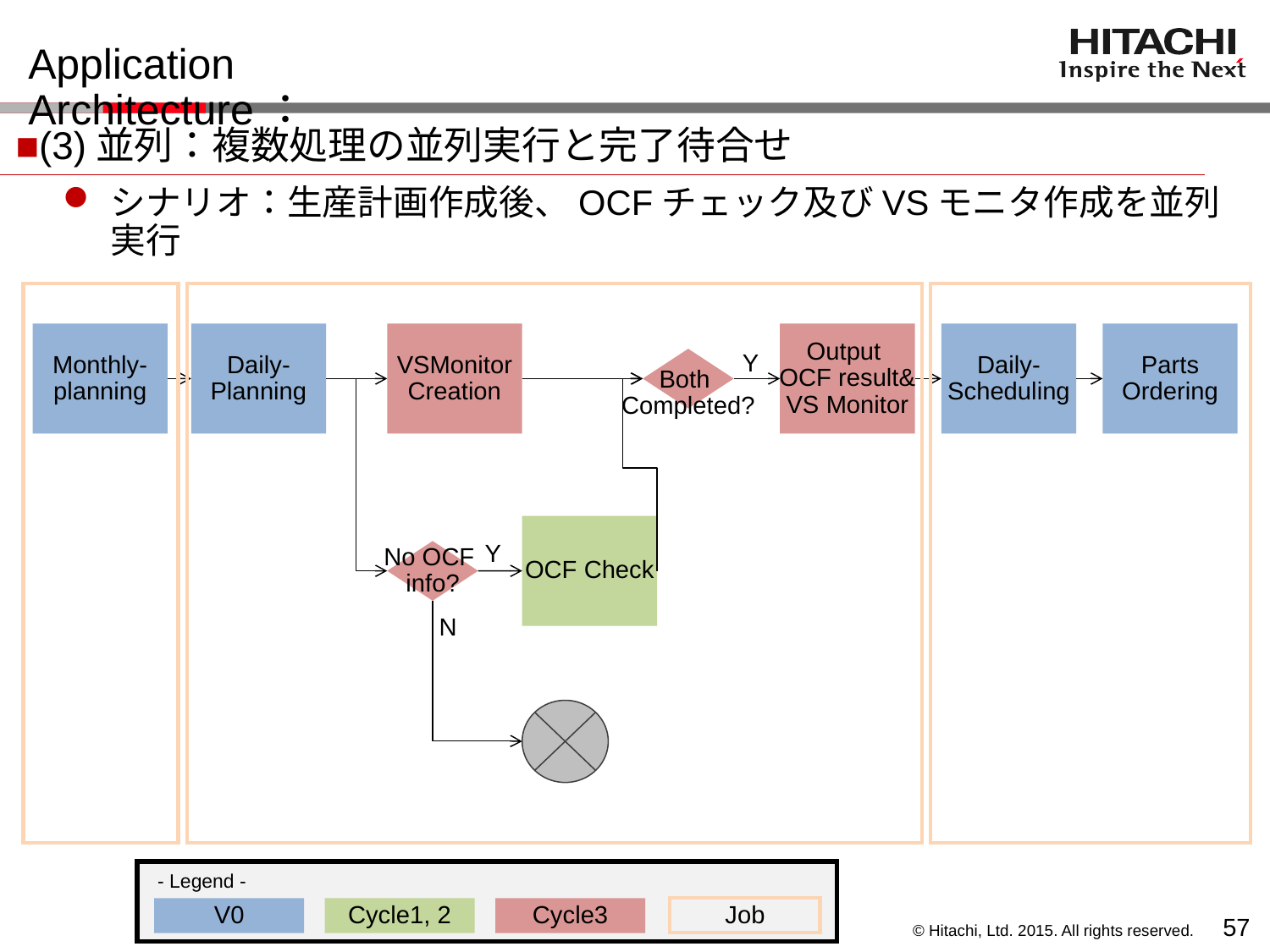

# Application Architecture：
■(3)並列：複数処理の並列実行と完了待合せ
シナリオ：生産計画作成後、OCFチェック及びVSモニタ作成を並列実行

Monthly-
planning
Daily-
Planning
VSMonitor
Creation
Output
OCF result&
VS Monitor
Daily-
Scheduling
Parts
Ordering
Y

Both
Completed?
OCF Check
Y
No OCF
info?
N

- Legend -

Job
V0
Cycle1, 2
Cycle3
57